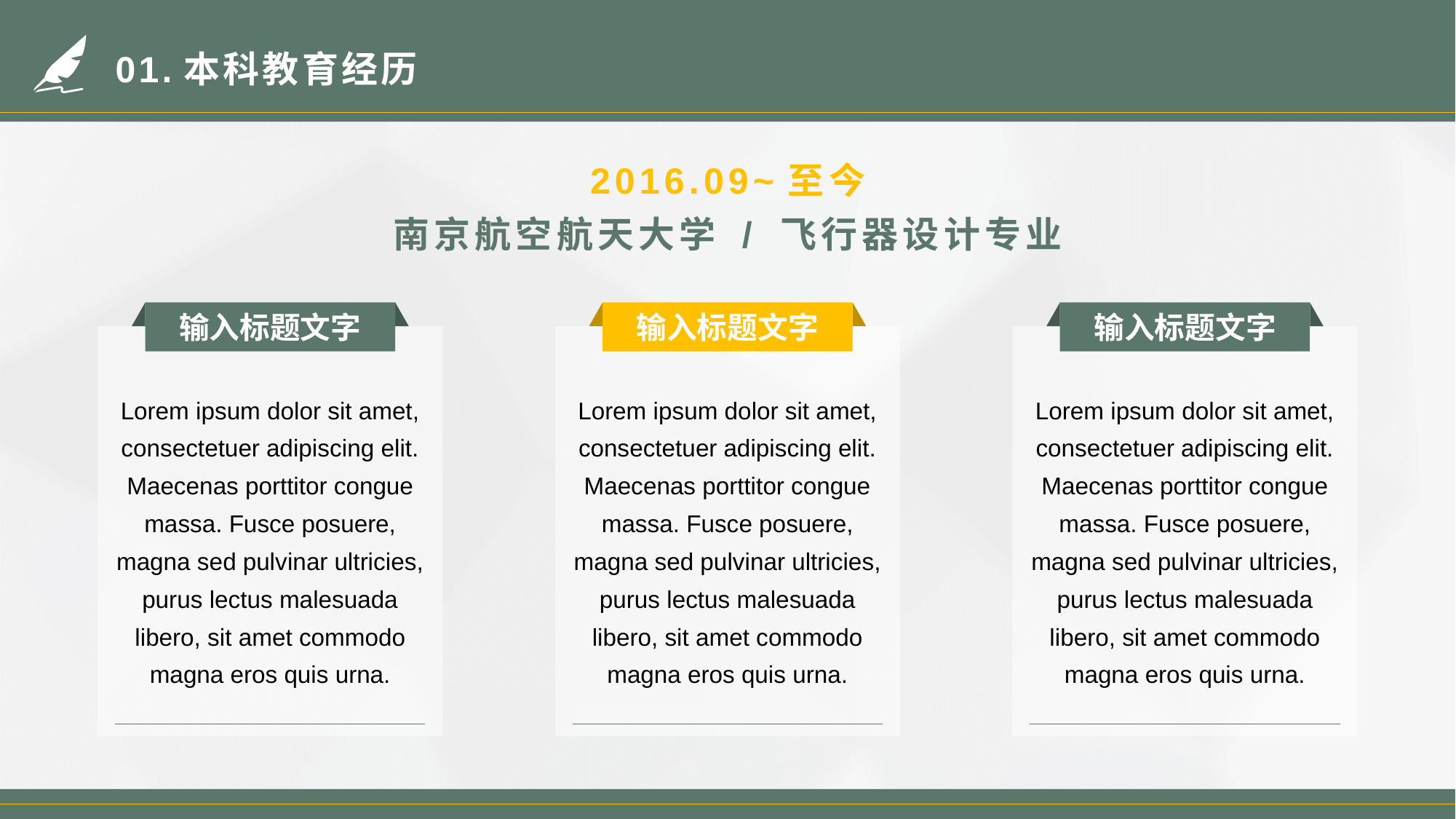

# 01.本科教育经历
2016.09~至今
南京航空航天大学 / 飞行器设计专业

输入标题文字

Lorem ipsum dolor sit amet, consectetuer adipiscing elit. Maecenas porttitor congue massa. Fusce posuere, magna sed pulvinar ultricies, purus lectus malesuada libero, sit amet commodo magna eros quis urna.

输入标题文字

Lorem ipsum dolor sit amet, consectetuer adipiscing elit. Maecenas porttitor congue massa. Fusce posuere, magna sed pulvinar ultricies, purus lectus malesuada libero, sit amet commodo magna eros quis urna.

输入标题文字

Lorem ipsum dolor sit amet, consectetuer adipiscing elit. Maecenas porttitor congue massa. Fusce posuere, magna sed pulvinar ultricies, purus lectus malesuada libero, sit amet commodo magna eros quis urna.